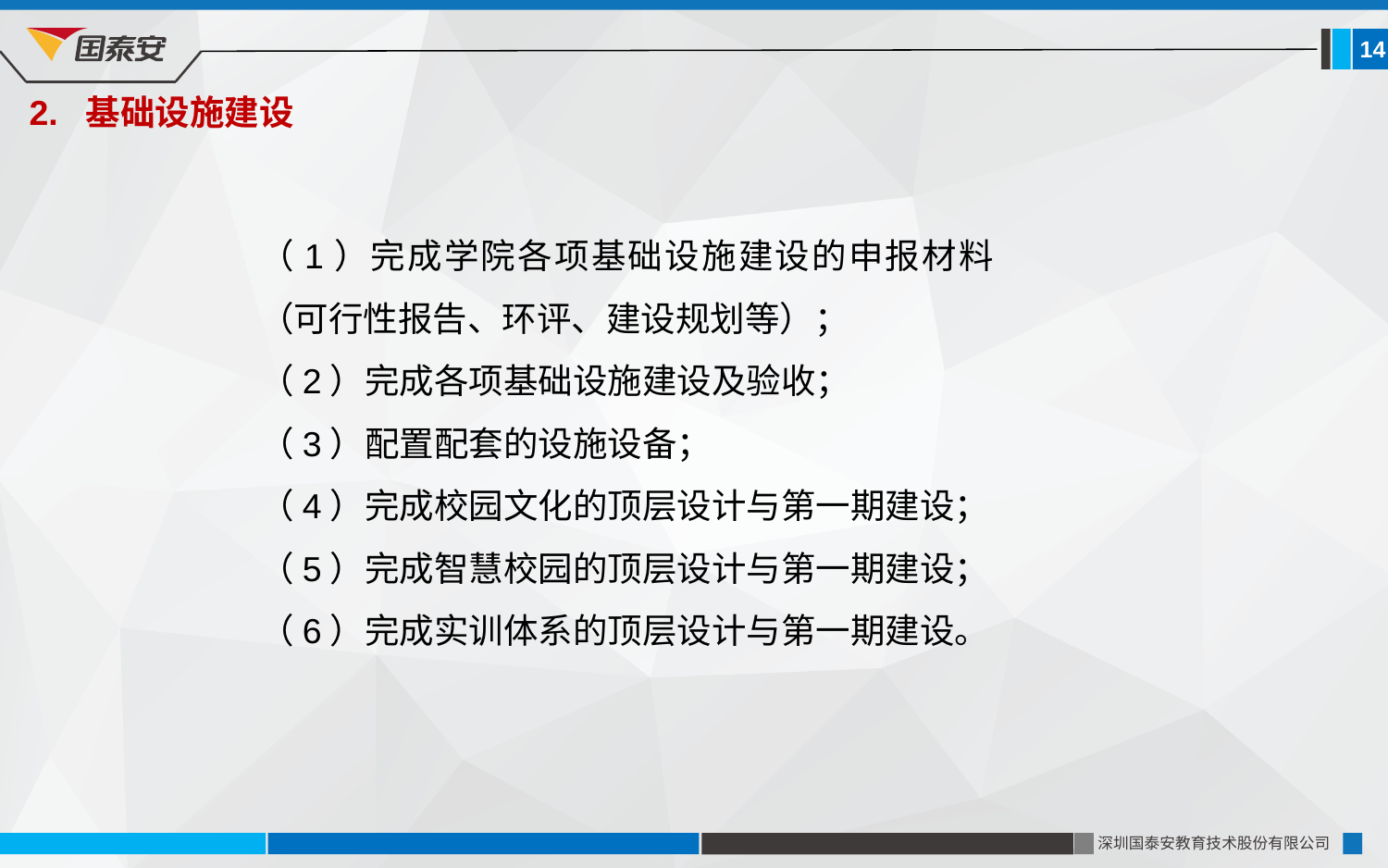

14
2.  基础设施建设
（1）完成学院各项基础设施建设的申报材料（可行性报告、环评、建设规划等）；
（2）完成各项基础设施建设及验收；
（3）配置配套的设施设备；
（4）完成校园文化的顶层设计与第一期建设；
（5）完成智慧校园的顶层设计与第一期建设；
（6）完成实训体系的顶层设计与第一期建设。